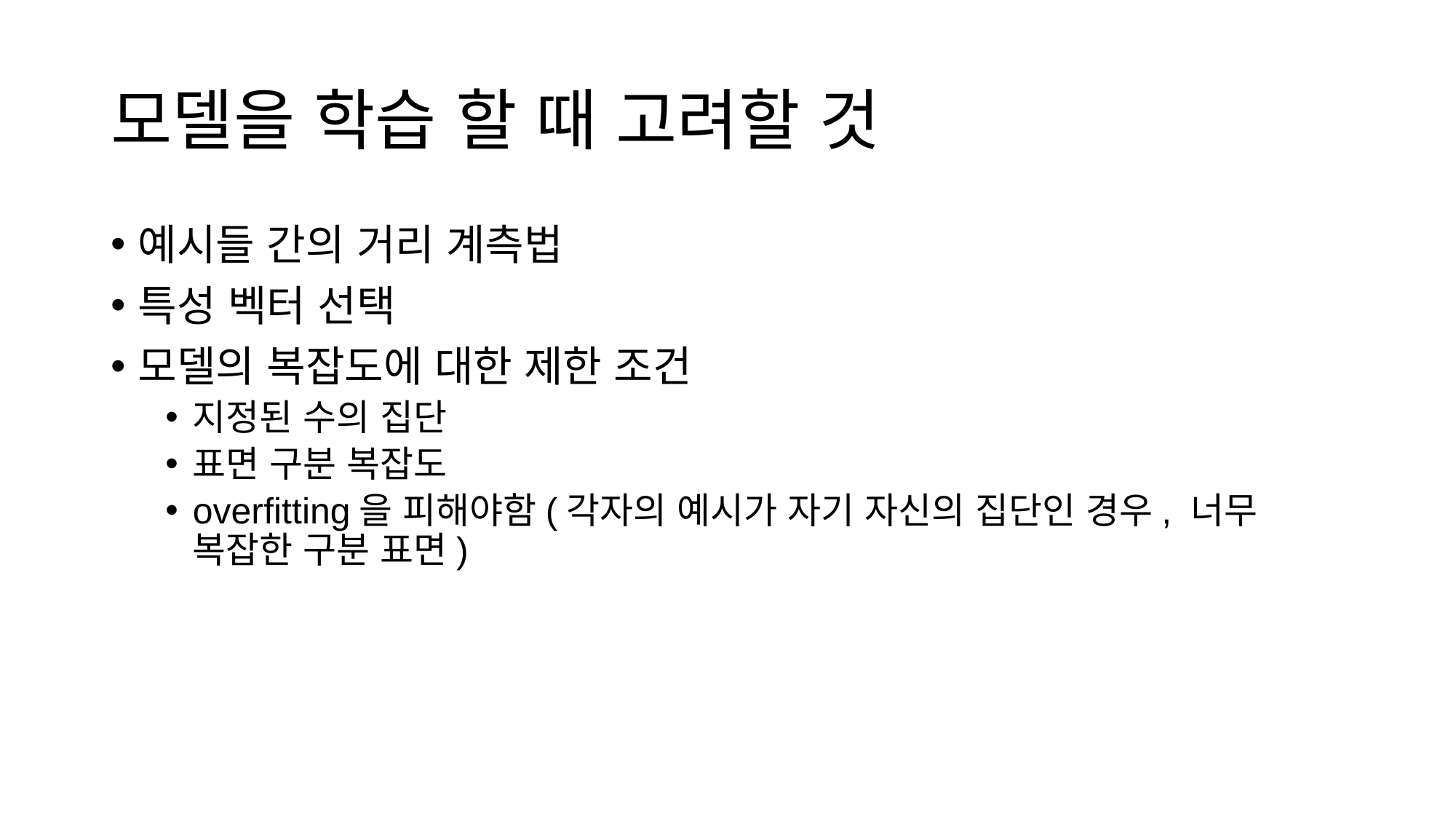

# 모델을 학습 할 때 고려할 것
예시들 간의 거리 계측법
특성 벡터 선택
모델의 복잡도에 대한 제한 조건
지정된 수의 집단
표면 구분 복잡도
overfitting을 피해야함(각자의 예시가 자기 자신의 집단인 경우, 너무 복잡한 구분 표면)